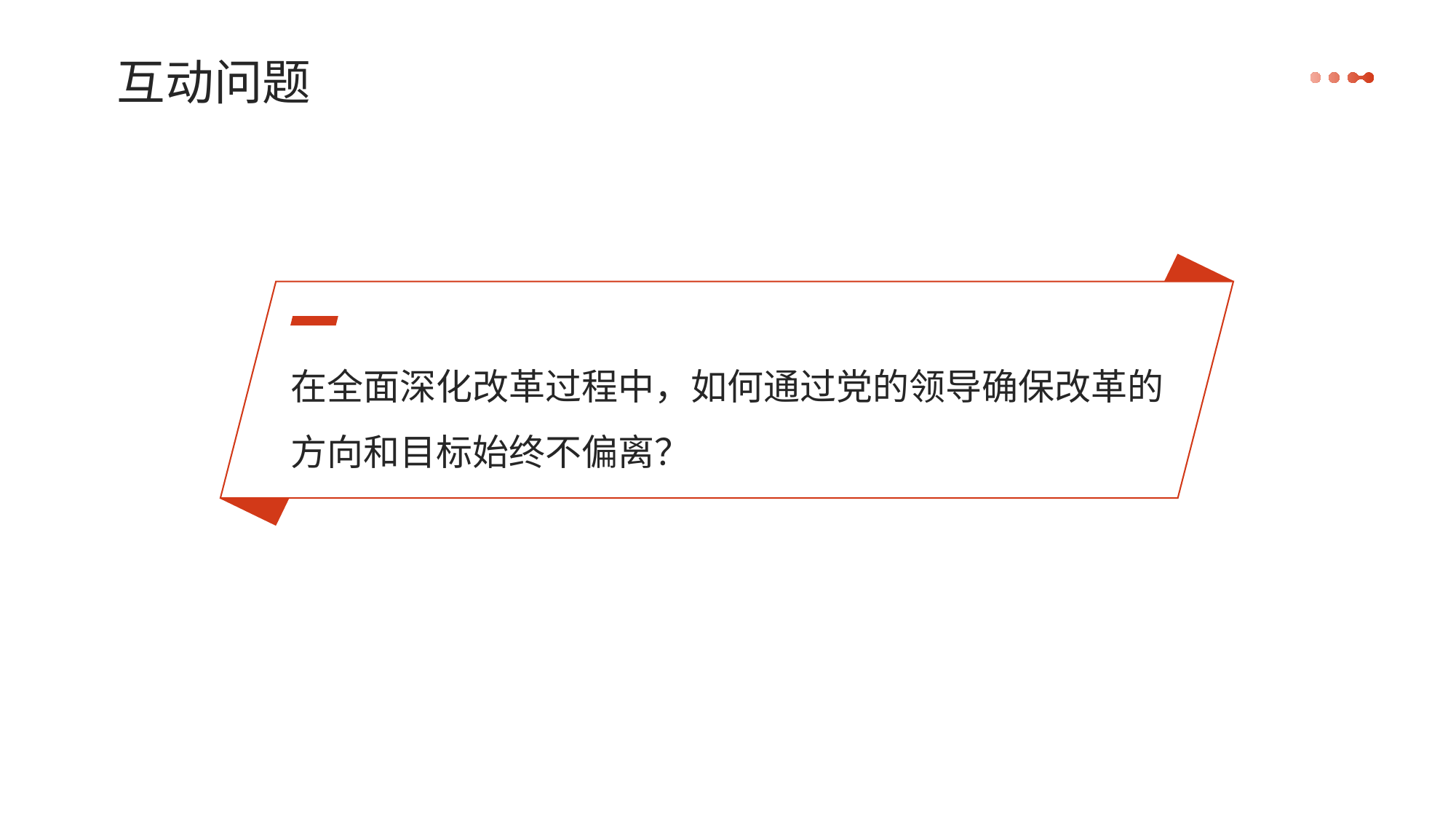

互动问题

在全面深化改革过程中，如何通过党的领导确保改革的方向和目标始终不偏离？